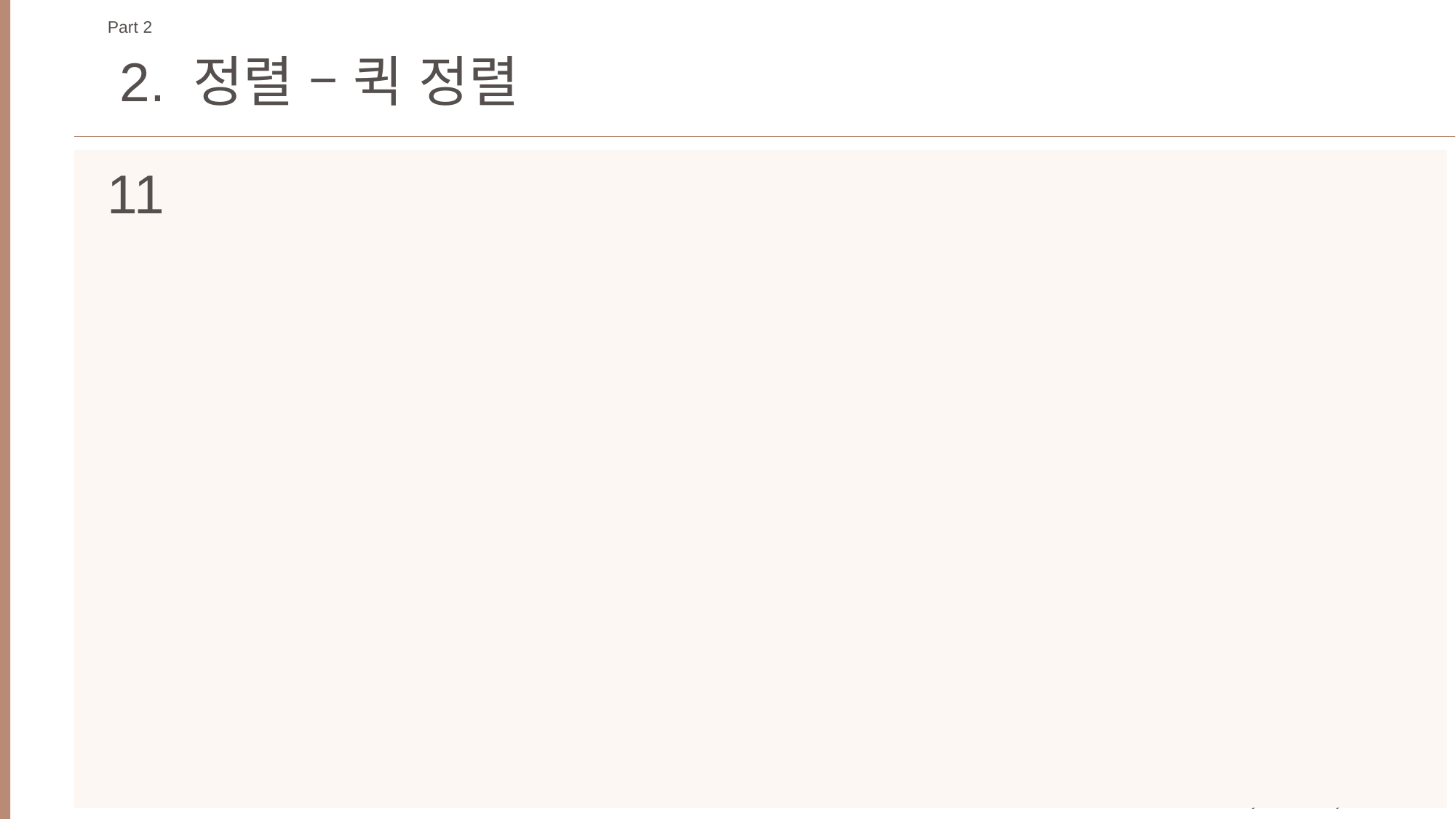

Part 2
2. 정렬 – 퀵 정렬

11